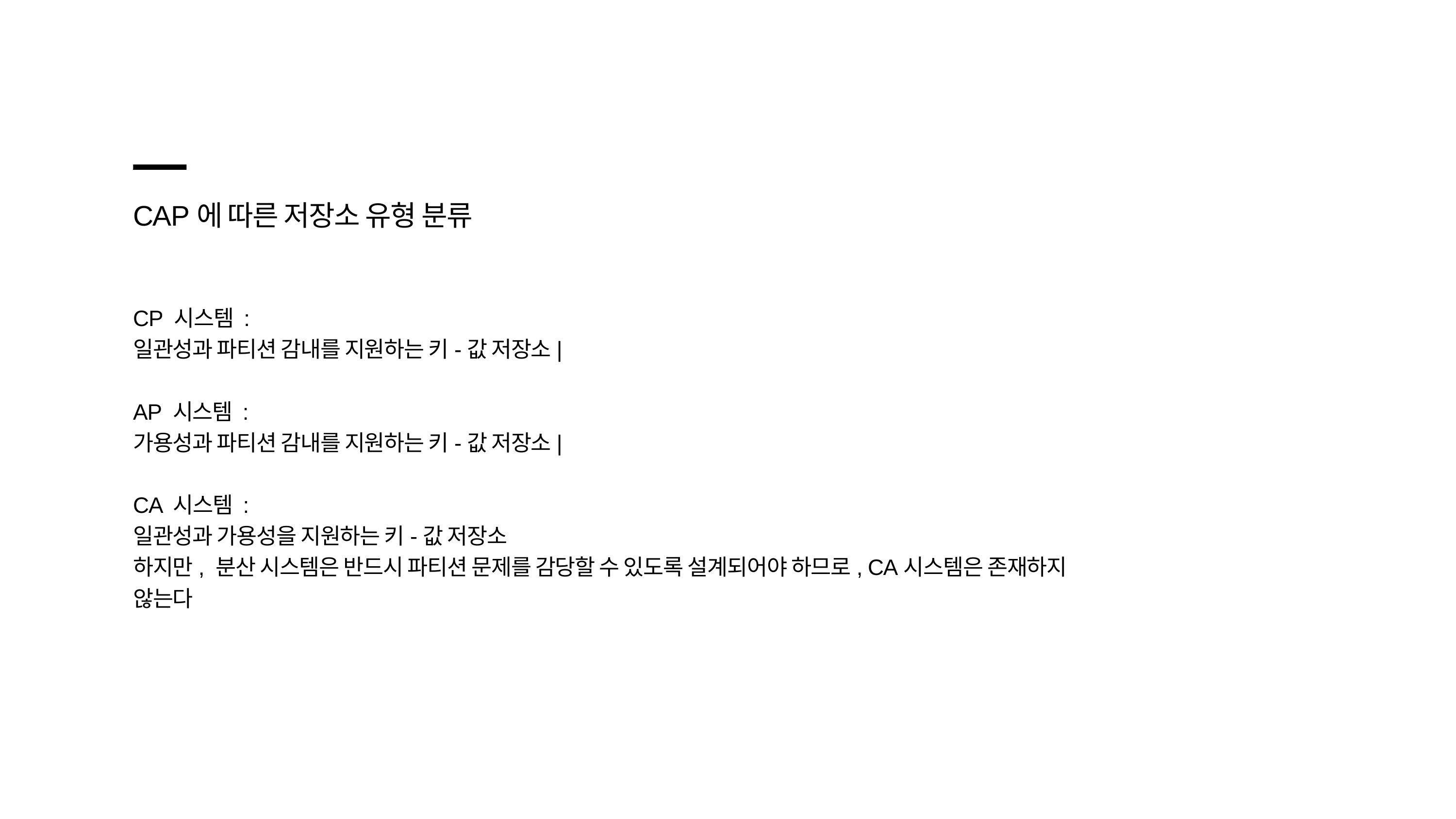

CAP에 따른 저장소 유형 분류
CP 시스템 :
일관성과 파티션 감내를 지원하는 키-값 저장소|

AP 시스템 :
가용성과 파티션 감내를 지원하는 키-값 저장소|

CA 시스템 :
일관성과 가용성을 지원하는 키-값 저장소
하지만, 분산 시스템은 반드시 파티션 문제를 감당할 수 있도록 설계되어야 하므로, CA시스템은 존재하지 않는다